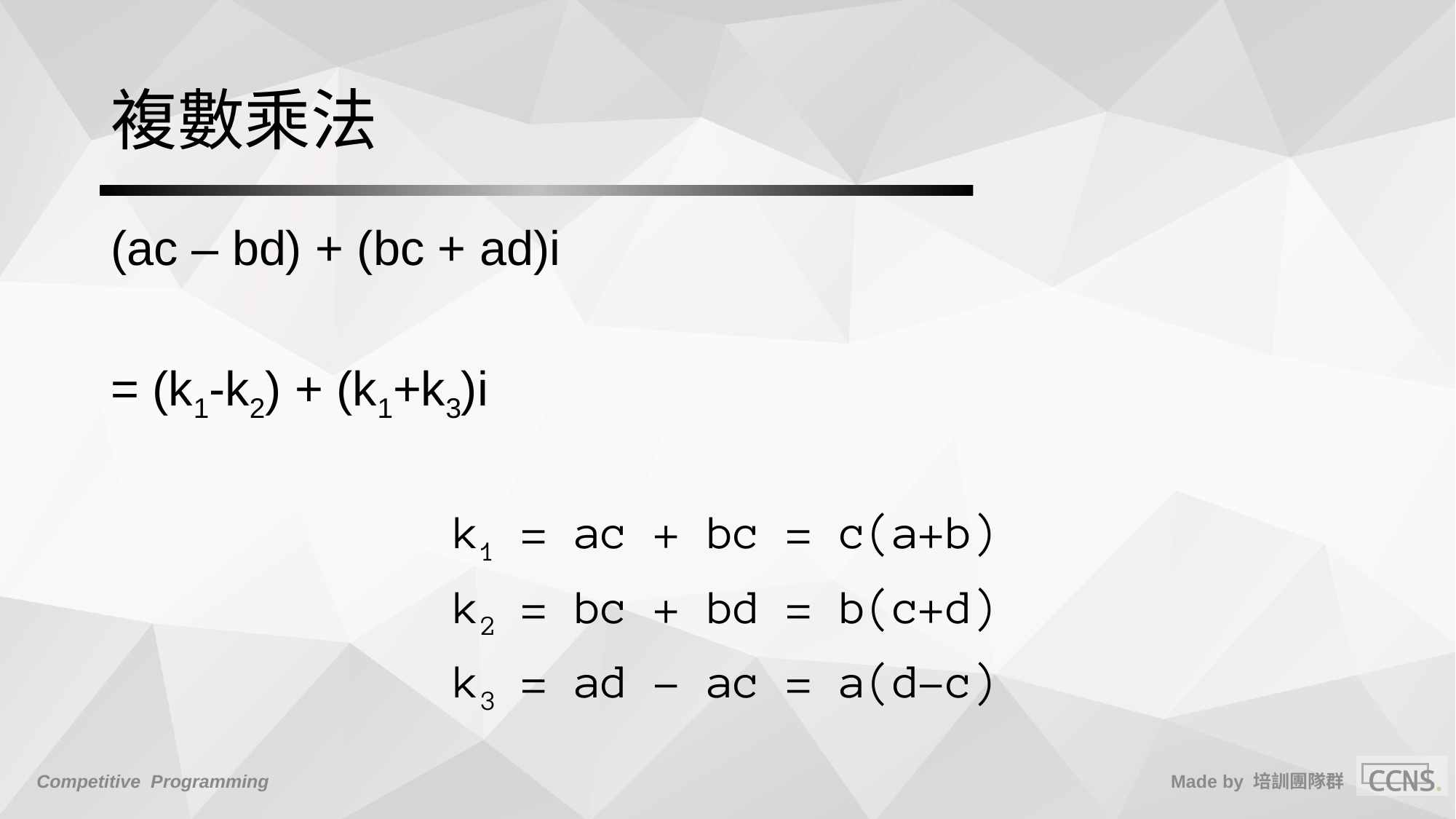

# 複數乘法
(ac – bd) + (bc + ad)i

= (k1-k2) + (k1+k3)i

k1 = ac + bc = c(a+b)
k2 = bc + bd = b(c+d)
k3 = ad - ac = a(d-c)